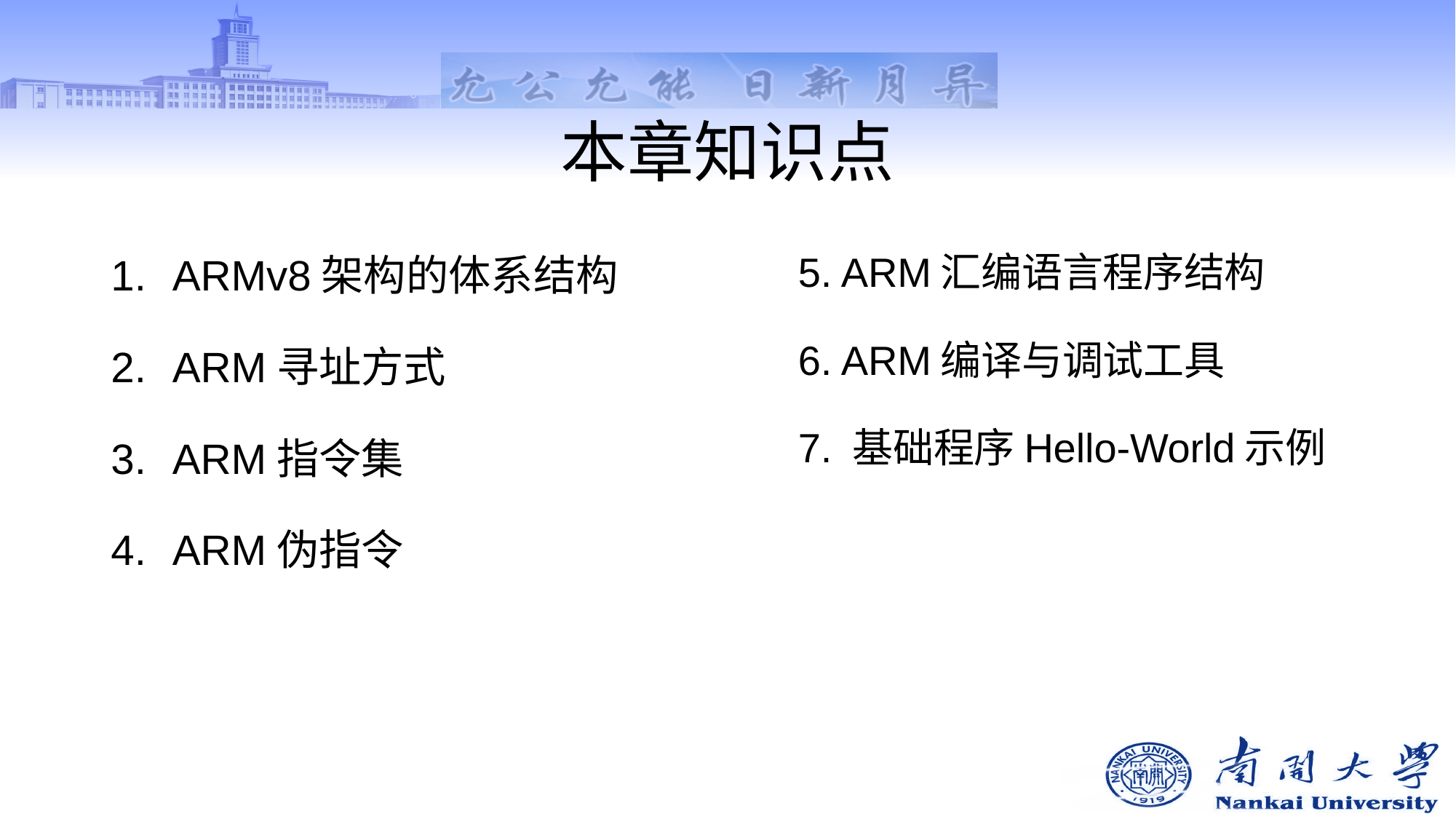

# 本章知识点
5. ARM汇编语言程序结构
6. ARM编译与调试工具
7. 基础程序Hello-World示例
ARMv8架构的体系结构
ARM寻址方式
ARM指令集
ARM伪指令